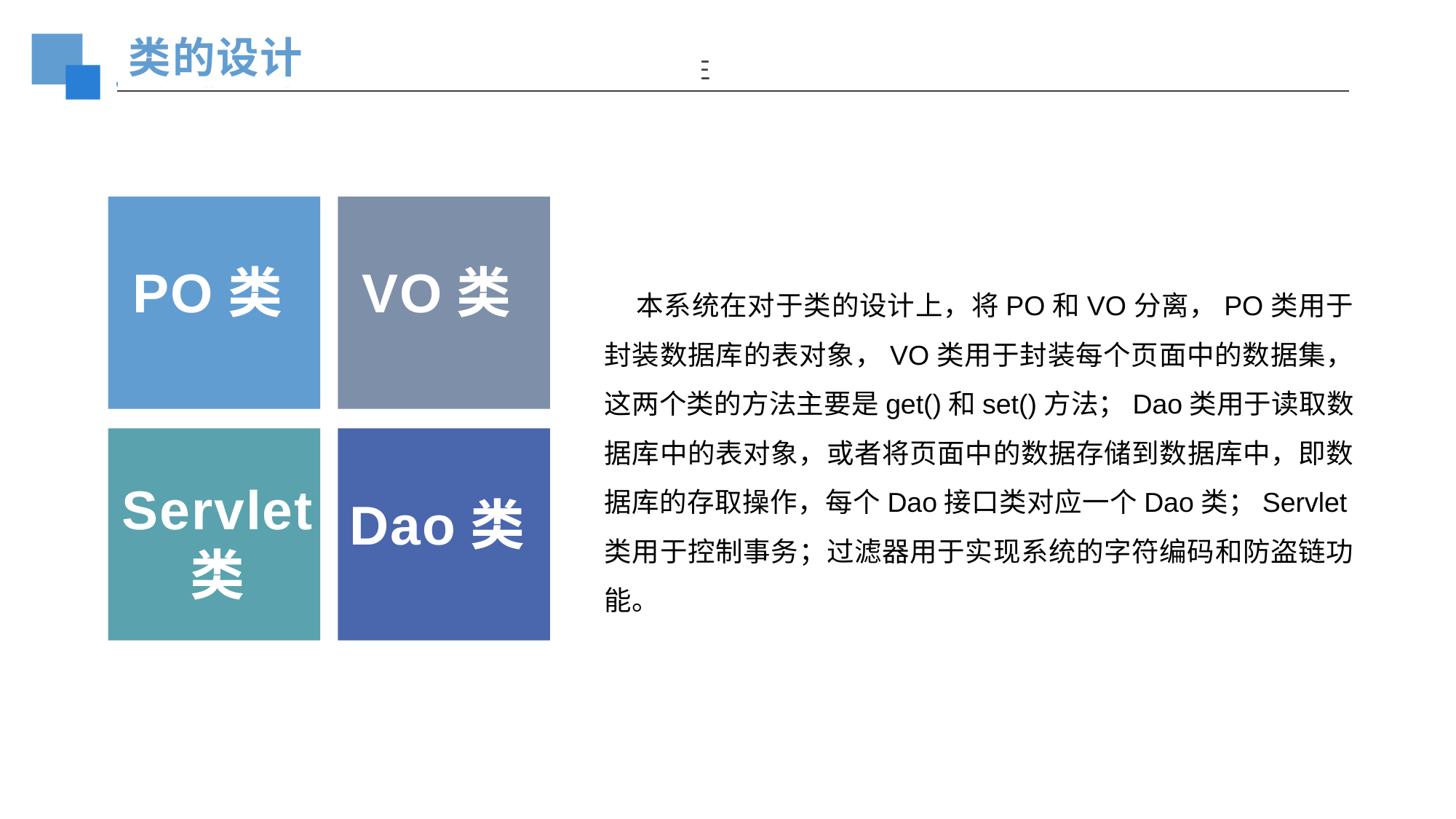

类的设计

PO类

VO类

Servlet
类

Dao类
本系统在对于类的设计上，将PO和VO分离，PO类用于封装数据库的表对象，VO类用于封装每个页面中的数据集，这两个类的方法主要是get()和set()方法；Dao类用于读取数据库中的表对象，或者将页面中的数据存储到数据库中，即数据库的存取操作，每个Dao接口类对应一个Dao类；Servlet类用于控制事务；过滤器用于实现系统的字符编码和防盗链功能。